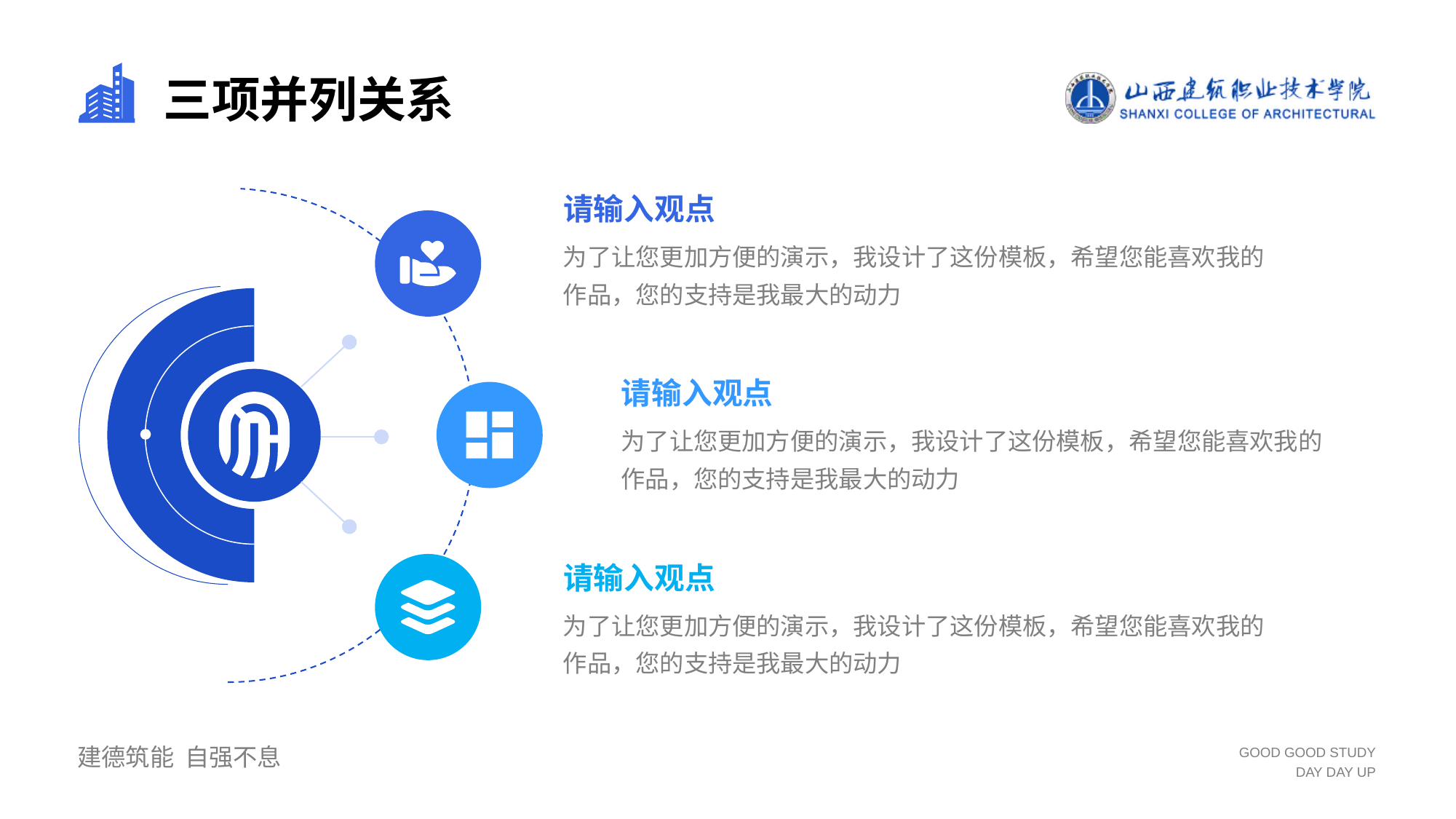

# 三项并列关系
请输入观点

为了让您更加方便的演示，我设计了这份模板，希望您能喜欢我的作品，您的支持是我最大的动力

请输入观点

为了让您更加方便的演示，我设计了这份模板，希望您能喜欢我的作品，您的支持是我最大的动力
请输入观点

为了让您更加方便的演示，我设计了这份模板，希望您能喜欢我的作品，您的支持是我最大的动力